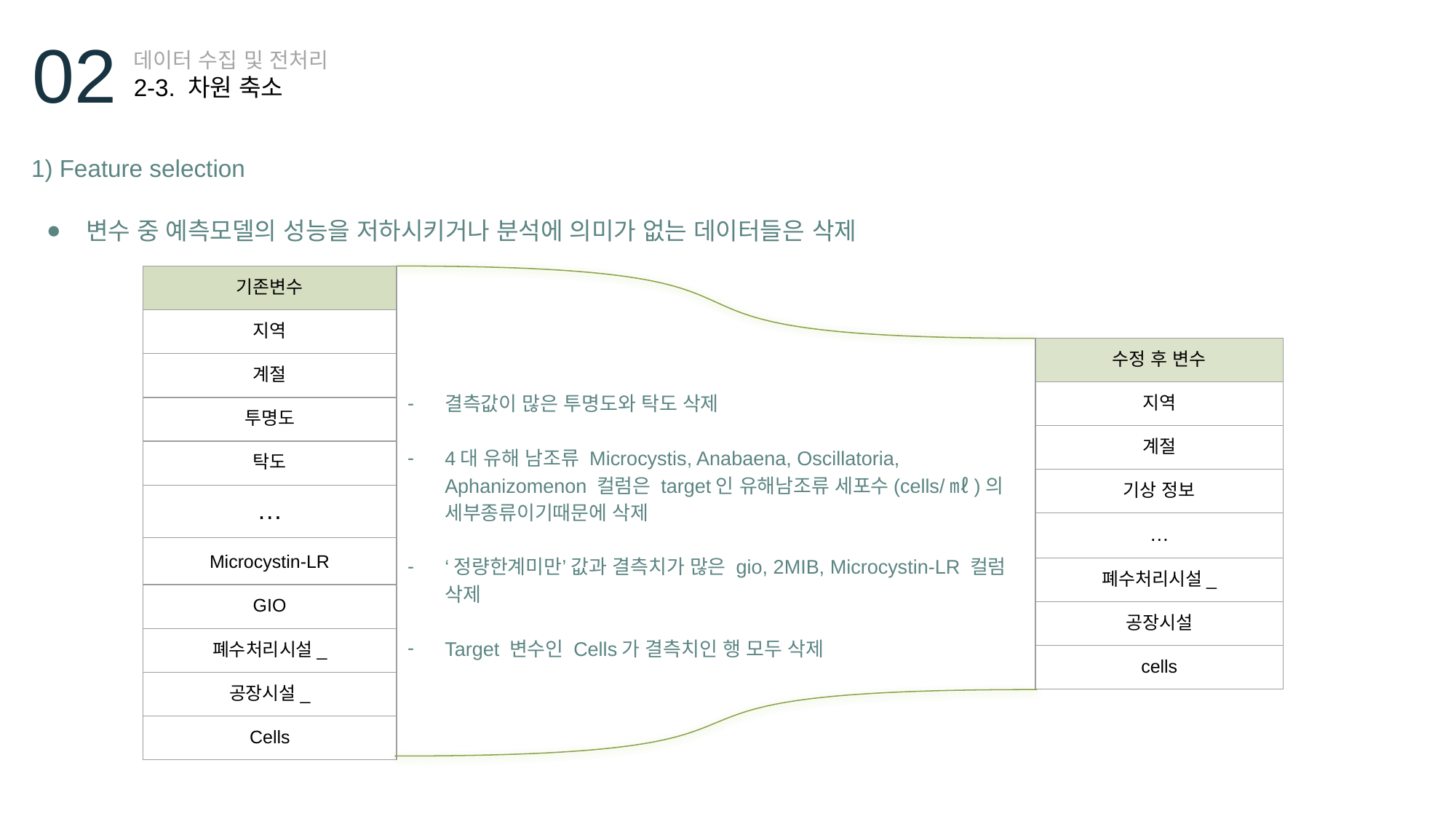

02
데이터 수집 및 전처리
2-3. 차원 축소
1) Feature selection

변수 중 예측모델의 성능을 저하시키거나 분석에 의미가 없는 데이터들은 삭제

| 기존변수 |
| --- |
| 지역 |
| 계절 |
| 투명도 |
| 탁도 |
| … |
| Microcystin-LR |
| GIO |
| 폐수처리시설\_ |
| 공장시설\_ |
| Cells |
| 수정 후 변수 |
| --- |
| 지역 |
| 계절 |
| 기상 정보 |
| … |
| 폐수처리시설\_ |
| 공장시설 |
| cells |

결측값이 많은 투명도와 탁도 삭제

4대 유해 남조류 Microcystis, Anabaena, Oscillatoria, Aphanizomenon 컬럼은 target인 유해남조류 세포수(cells/㎖)의 세부종류이기때문에 삭제

‘정량한계미만’ 값과 결측치가 많은 gio, 2MIB, Microcystin-LR 컬럼 삭제

Target 변수인 Cells가 결측치인 행 모두 삭제